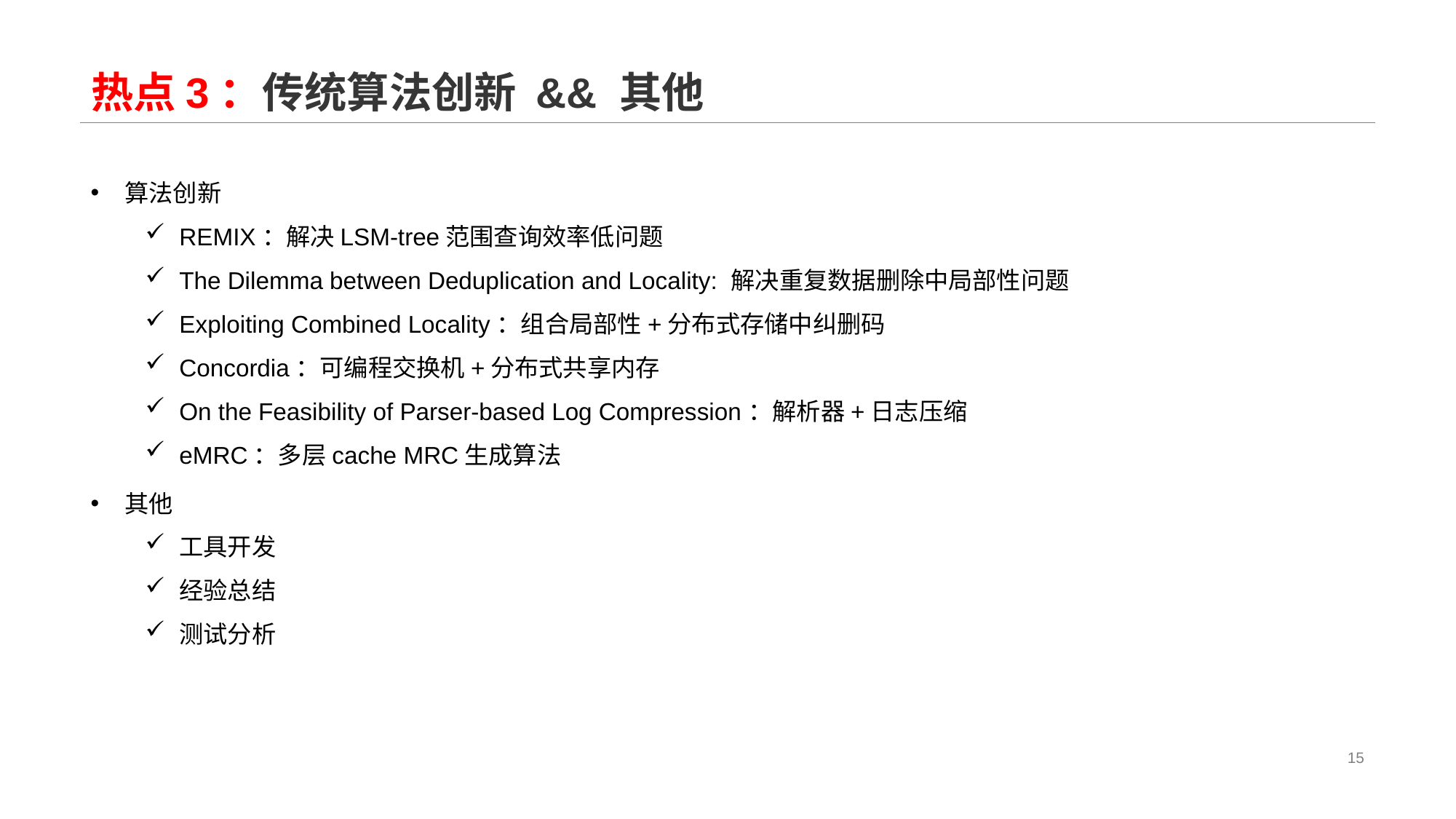

# 热点3：传统算法创新 && 其他
算法创新
REMIX：解决LSM-tree范围查询效率低问题
The Dilemma between Deduplication and Locality: 解决重复数据删除中局部性问题
Exploiting Combined Locality：组合局部性+分布式存储中纠删码
Concordia：可编程交换机+分布式共享内存
On the Feasibility of Parser-based Log Compression：解析器+日志压缩
eMRC：多层cache MRC生成算法
其他
工具开发
经验总结
测试分析
15